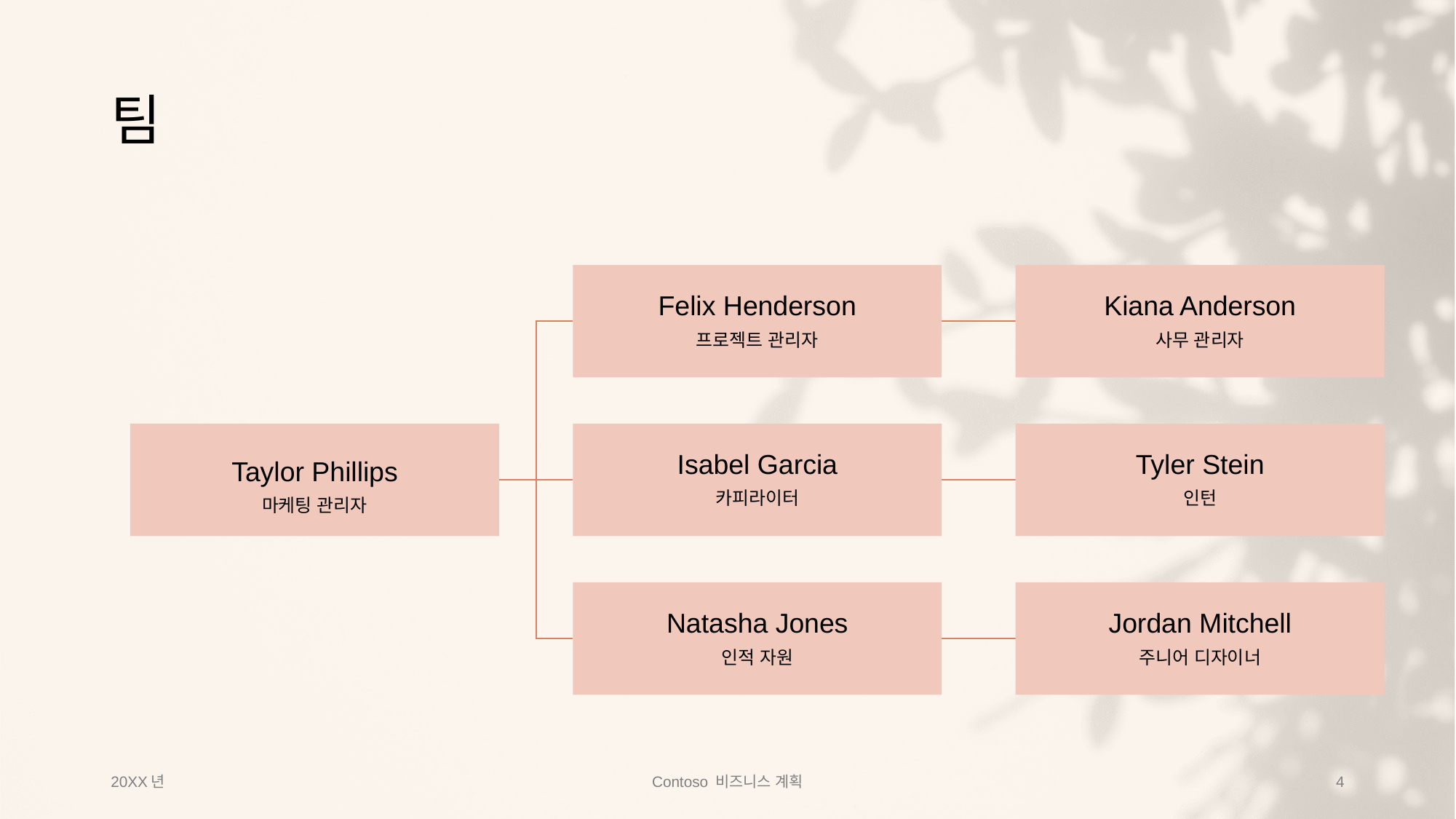

# 팀
Taylor Phillips
마케팅 관리자

Felix Henderson
프로젝트 관리자
Kiana Anderson
사무 관리자
Isabel Garcia
카피라이터
Tyler Stein
인턴
Natasha Jones
인적 자원
Jordan Mitchell
주니어 디자이너
20XX년
Contoso 비즈니스 계획
4